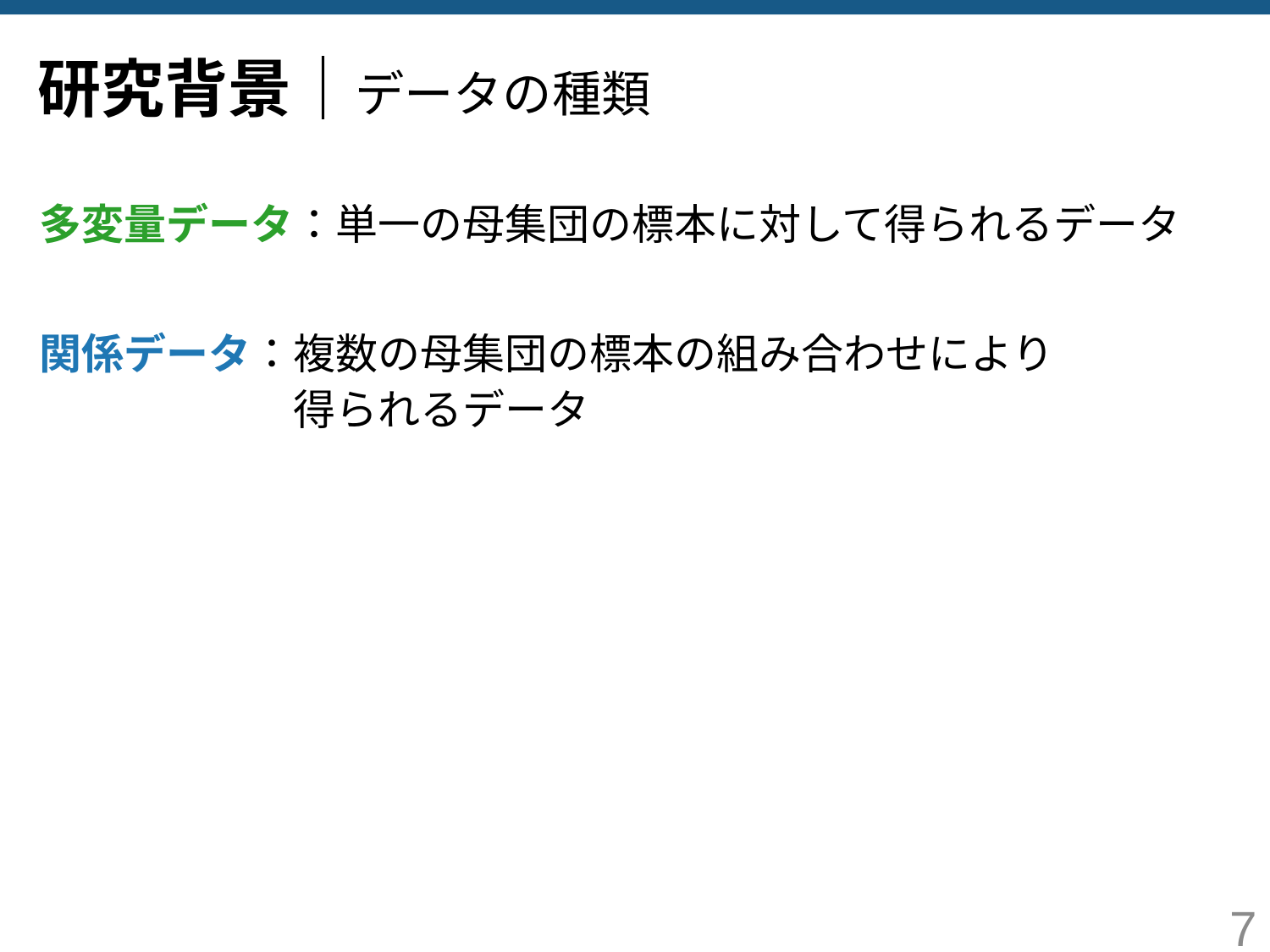

# 研究背景｜データの種類
多変量データ：単一の母集団の標本に対して得られるデータ

関係データ：複数の母集団の標本の組み合わせにより
		得られるデータ
7